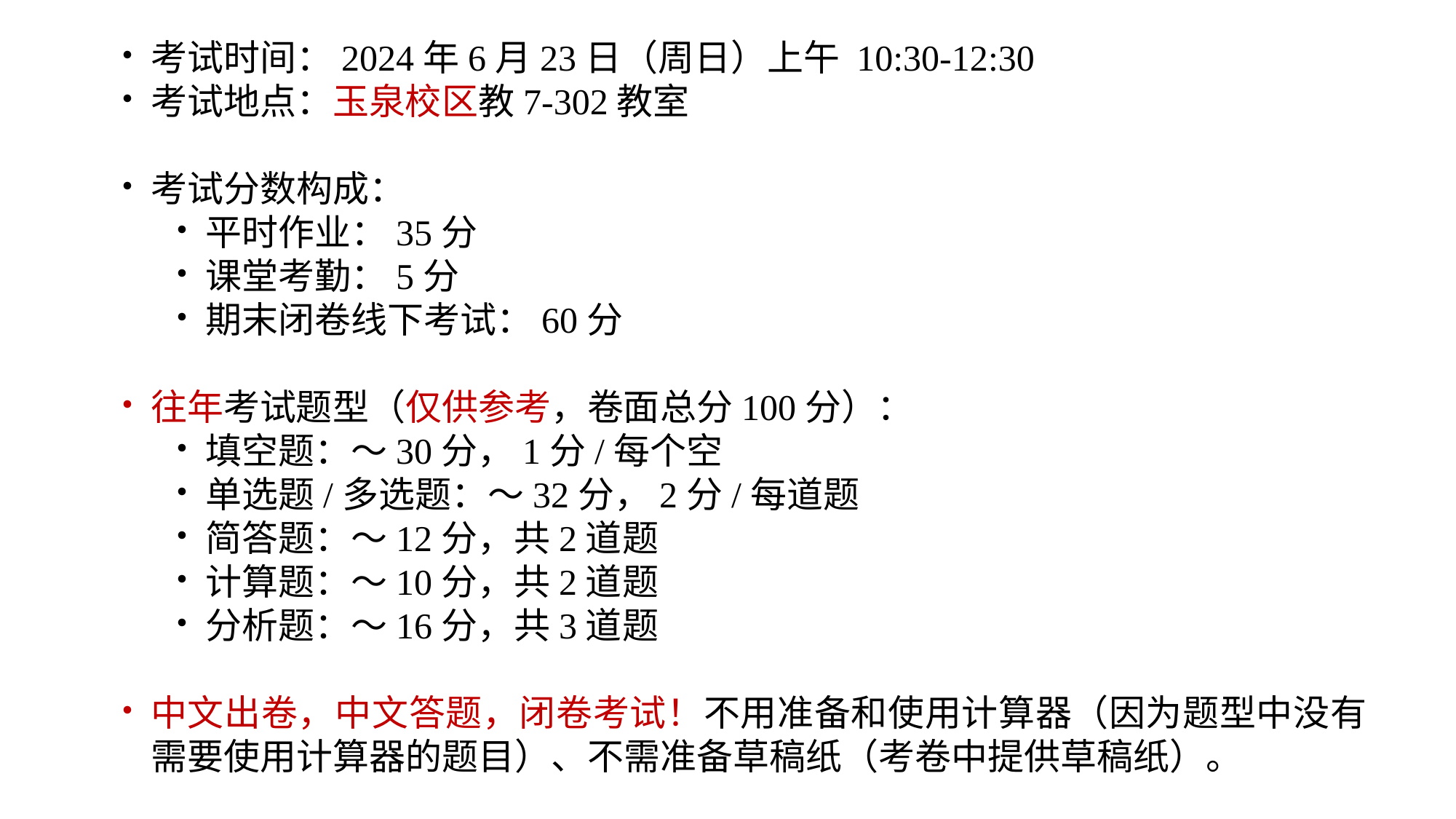

考试时间：2024年6月23日（周日）上午 10:30-12:30
考试地点：玉泉校区教7-302教室

考试分数构成：
平时作业：35分
课堂考勤：5分
期末闭卷线下考试：60分

往年考试题型（仅供参考，卷面总分100分）：
填空题：～30分，1分/每个空
单选题/多选题：～32分，2分/每道题
简答题：～12分，共2道题
计算题：～10分，共2道题
分析题：～16分，共3道题

中文出卷，中文答题，闭卷考试！不用准备和使用计算器（因为题型中没有需要使用计算器的题目）、不需准备草稿纸（考卷中提供草稿纸）。